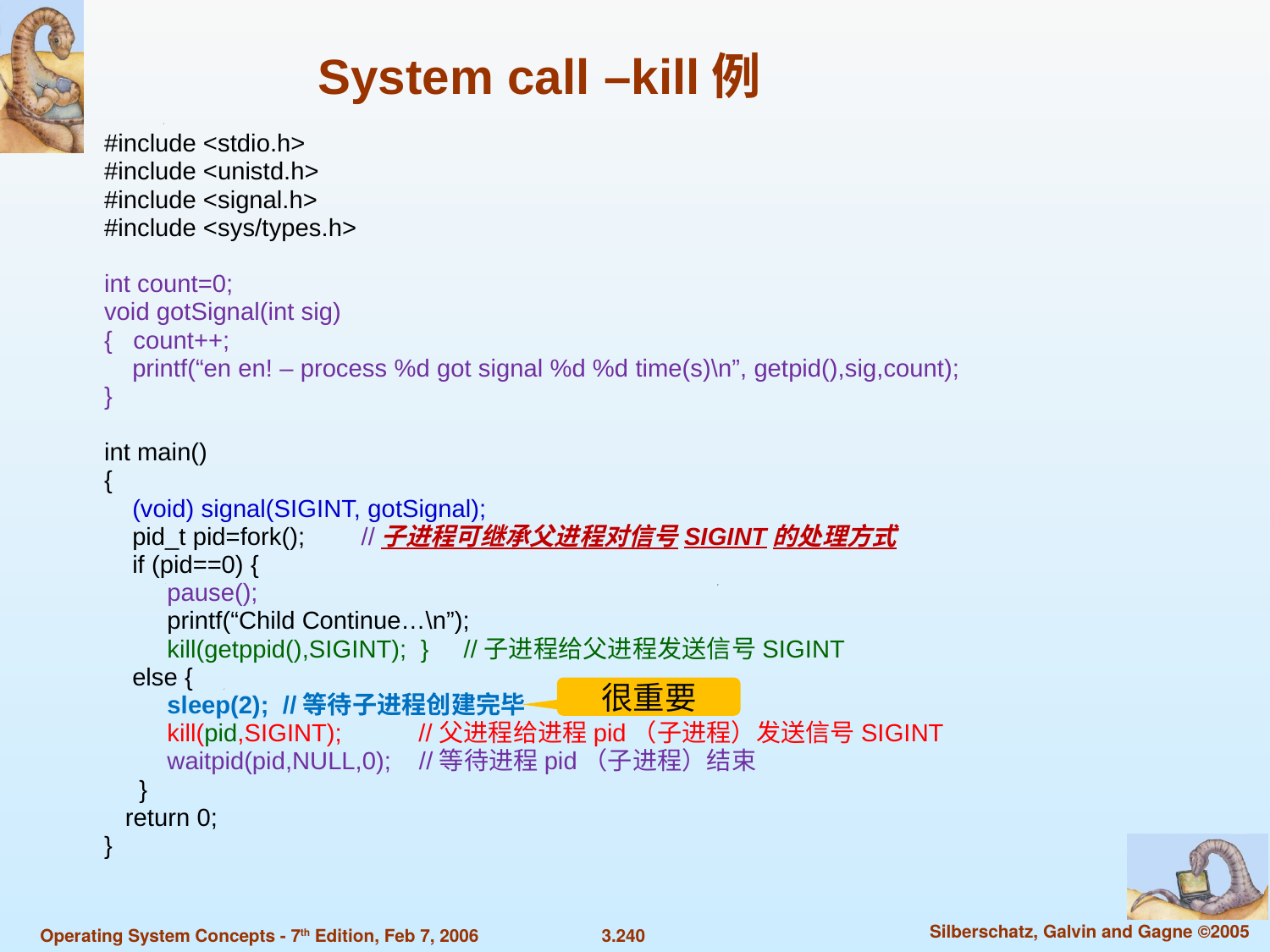

System call –kill例
#include <stdio.h>
#include <unistd.h>
#include <signal.h>
#include <sys/types.h>

int count=0;
void gotSignal(int sig)
{   count++;
    printf(“en en! – process %d got signal %d %d time(s)\n”, getpid(),sig,count);
}

int main()
{
    (void) signal(SIGINT, gotSignal);
    pid_t pid=fork();        //子进程可继承父进程对信号SIGINT的处理方式
    if (pid==0) {
         pause();
         printf(“Child Continue…\n”);
         kill(getppid(),SIGINT);  }     //子进程给父进程发送信号SIGINT
    else {
         sleep(2);  //等待子进程创建完毕
         kill(pid,SIGINT);           //父进程给进程pid（子进程）发送信号SIGINT
         waitpid(pid,NULL,0);    //等待进程pid（子进程）结束
     }
   return 0;
}

很重要